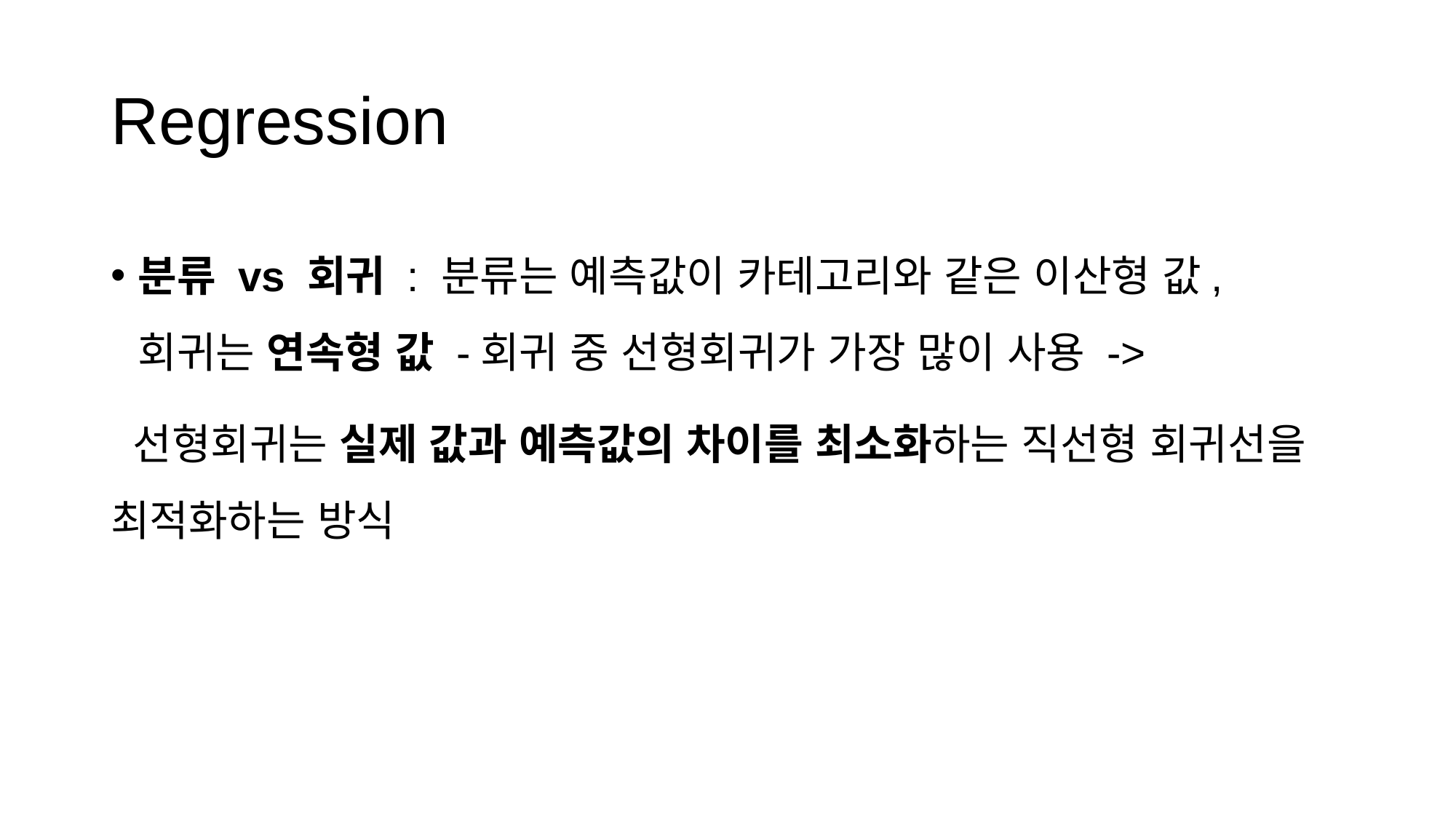

# Regression
분류 vs 회귀 : 분류는 예측값이 카테고리와 같은 이산형 값, 회귀는 연속형 값 -회귀 중 선형회귀가 가장 많이 사용 ->
 선형회귀는 실제 값과 예측값의 차이를 최소화하는 직선형 회귀선을 최적화하는 방식